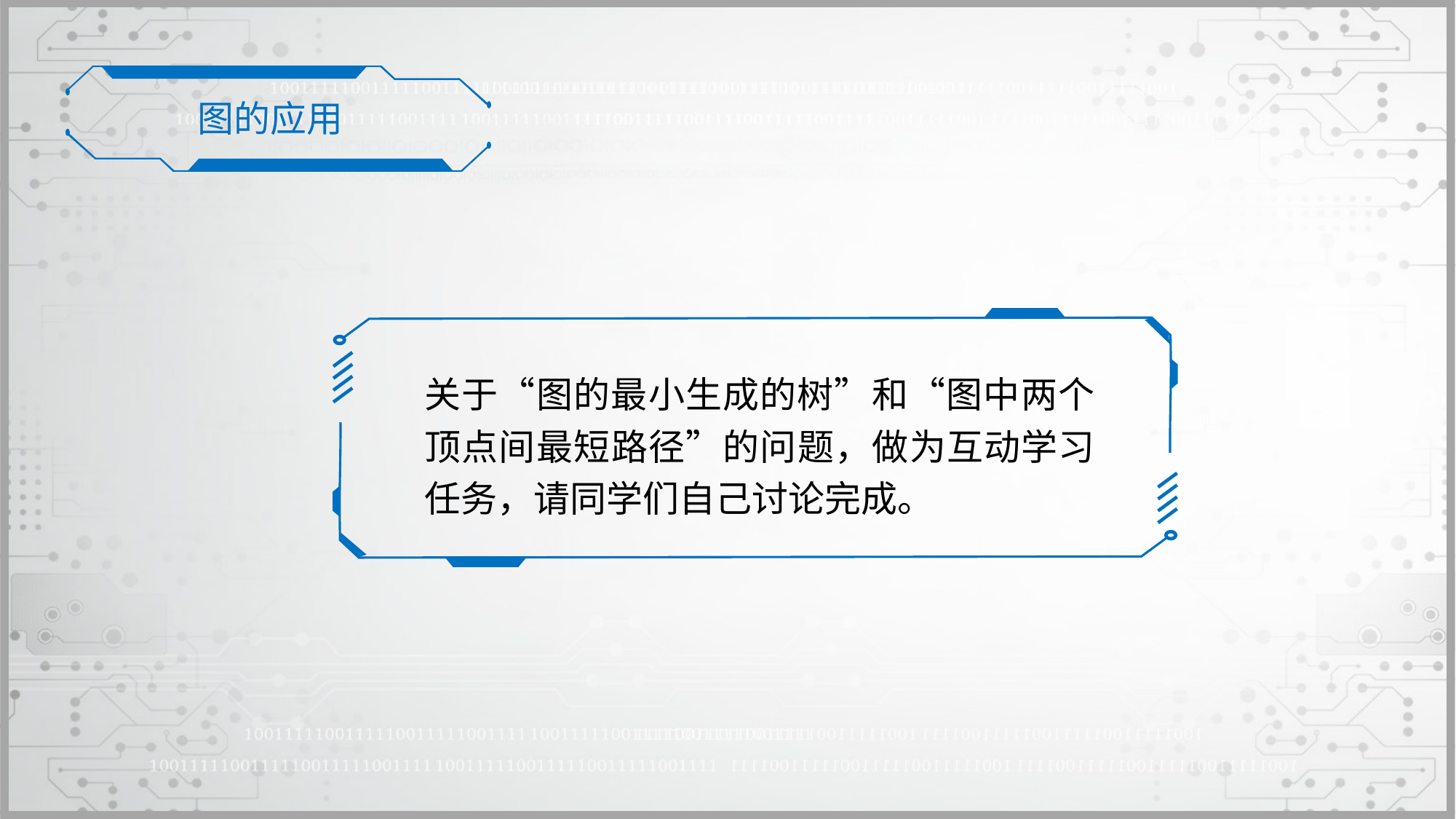

图的应用

关于“图的最小生成的树”和“图中两个顶点间最短路径”的问题，做为互动学习任务，请同学们自己讨论完成。